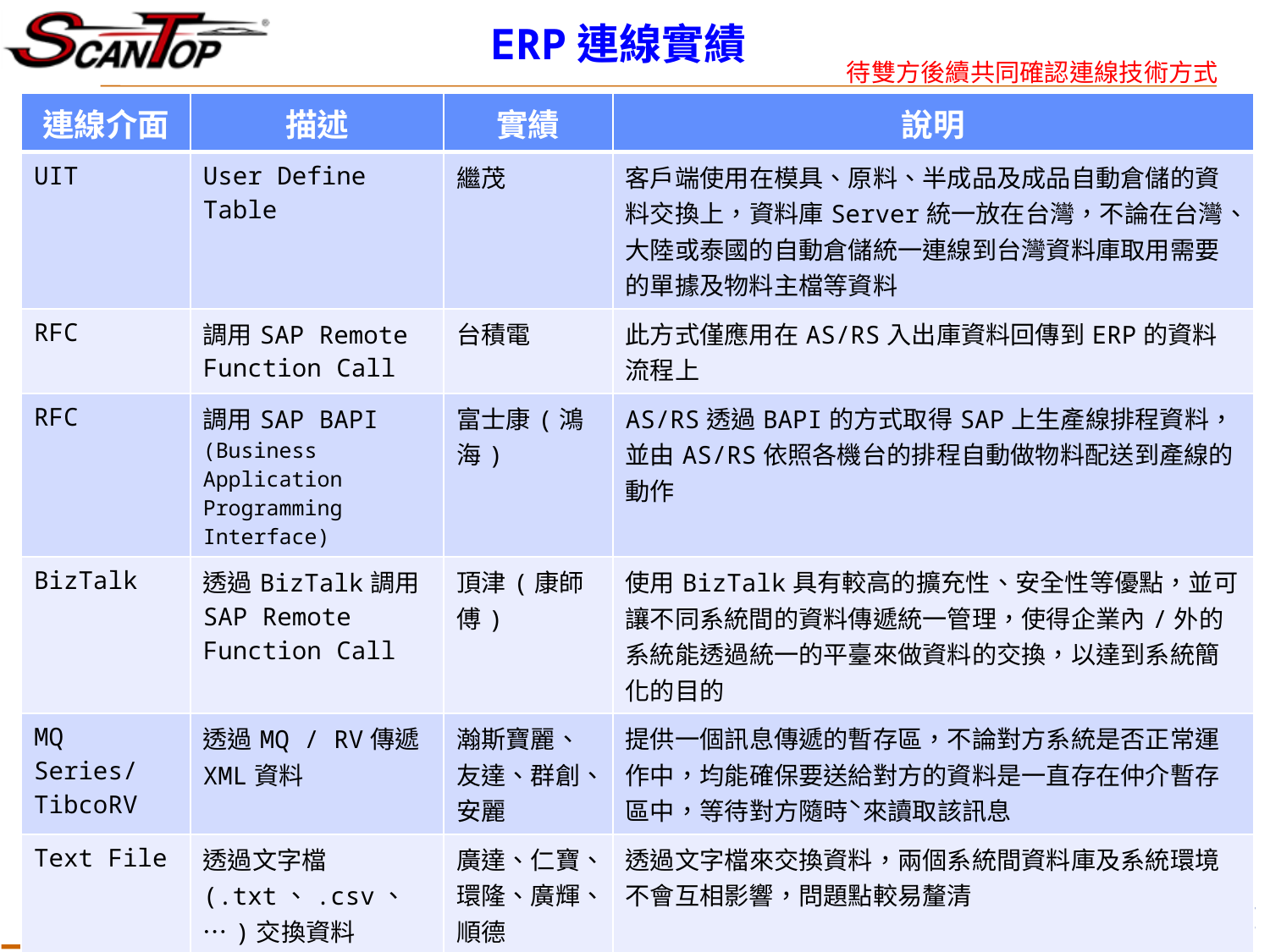

ERP連線實績
待雙方後續共同確認連線技術方式
| 連線介面 | 描述 | 實績 | 說明 |
| --- | --- | --- | --- |
| UIT | User Define Table | 繼茂 | 客戶端使用在模具、原料、半成品及成品自動倉儲的資料交換上，資料庫Server統一放在台灣，不論在台灣、大陸或泰國的自動倉儲統一連線到台灣資料庫取用需要的單據及物料主檔等資料 |
| RFC | 調用SAP Remote Function Call | 台積電 | 此方式僅應用在AS/RS入出庫資料回傳到ERP的資料流程上 |
| RFC | 調用SAP BAPI (Business Application Programming Interface) | 富士康(鴻海) | AS/RS透過BAPI的方式取得SAP上生產線排程資料，並由AS/RS依照各機台的排程自動做物料配送到產線的動作 |
| BizTalk | 透過BizTalk調用SAP Remote Function Call | 頂津(康師傅) | 使用BizTalk具有較高的擴充性、安全性等優點，並可讓不同系統間的資料傳遞統一管理，使得企業內/外的系統能透過統一的平臺來做資料的交換，以達到系統簡化的目的 |
| MQ Series/ TibcoRV | 透過MQ / RV傳遞XML資料 | 瀚斯寶麗、友達、群創、安麗 | 提供一個訊息傳遞的暫存區，不論對方系統是否正常運作中，均能確保要送給對方的資料是一直存在仲介暫存區中，等待對方隨時ˋ來讀取該訊息 |
| Text File | 透過文字檔(.txt、.csv、…)交換資料 | 廣達、仁寶、環隆、廣輝、順德 | 透過文字檔來交換資料，兩個系統間資料庫及系統環境不會互相影響，問題點較易釐清 |
| WebServices | 透過WebServices交換資料 | 海晨(聯寶) | 為平臺中立的網路服務，應用程式可以透過 URL 指定存取 internet 上任何一台電腦提供的服務，不管對方的電腦是什麼作業平臺或應用程式的類型，雙方只要遵循標準的協定就可以溝通 |
55